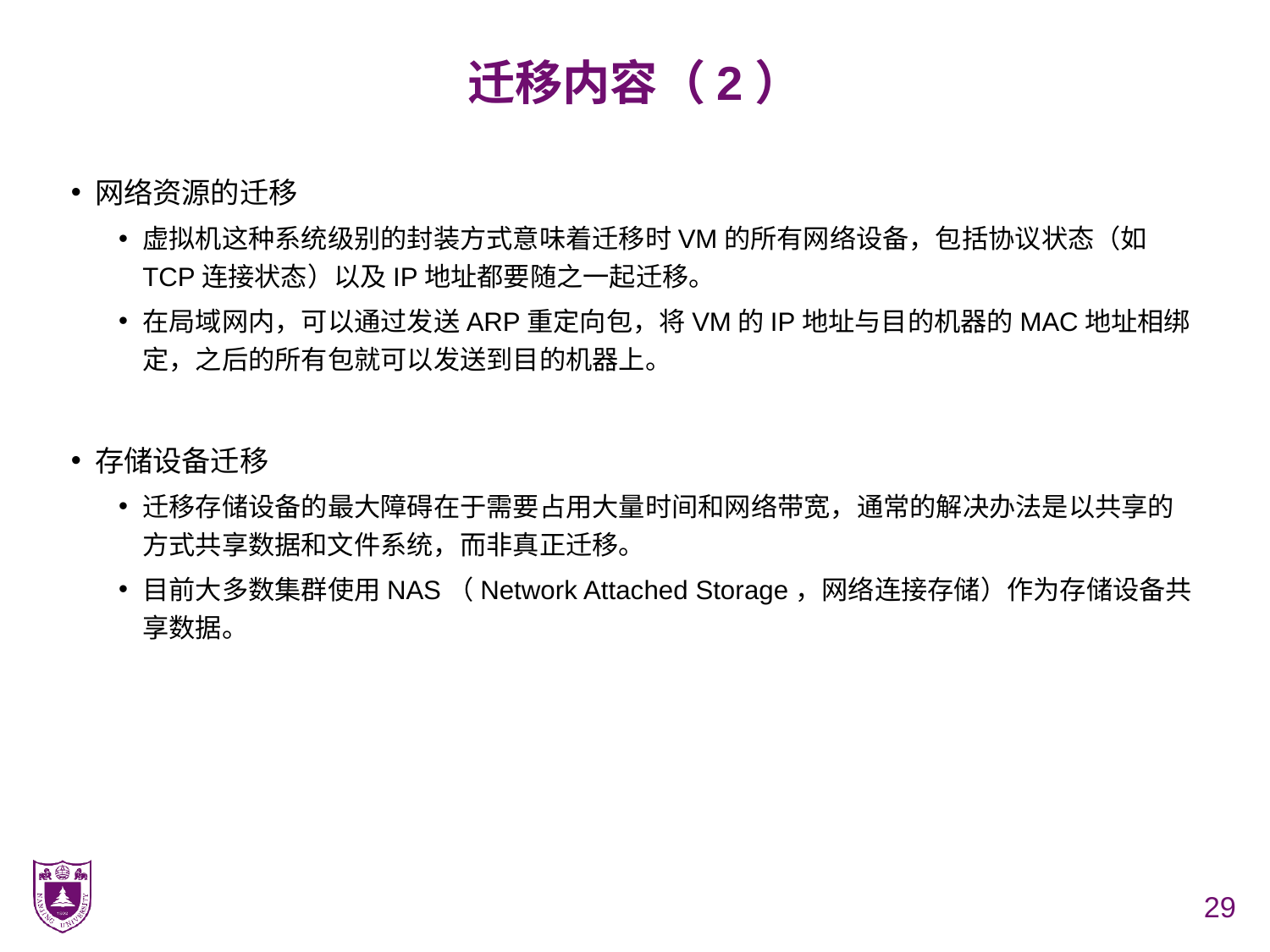

# 迁移内容（2）
网络资源的迁移
虚拟机这种系统级别的封装方式意味着迁移时VM的所有网络设备，包括协议状态（如TCP连接状态）以及IP地址都要随之一起迁移。
在局域网内，可以通过发送ARP重定向包，将VM的IP地址与目的机器的MAC地址相绑定，之后的所有包就可以发送到目的机器上。

存储设备迁移
迁移存储设备的最大障碍在于需要占用大量时间和网络带宽，通常的解决办法是以共享的方式共享数据和文件系统，而非真正迁移。
目前大多数集群使用NAS（Network Attached Storage，网络连接存储）作为存储设备共享数据。

29